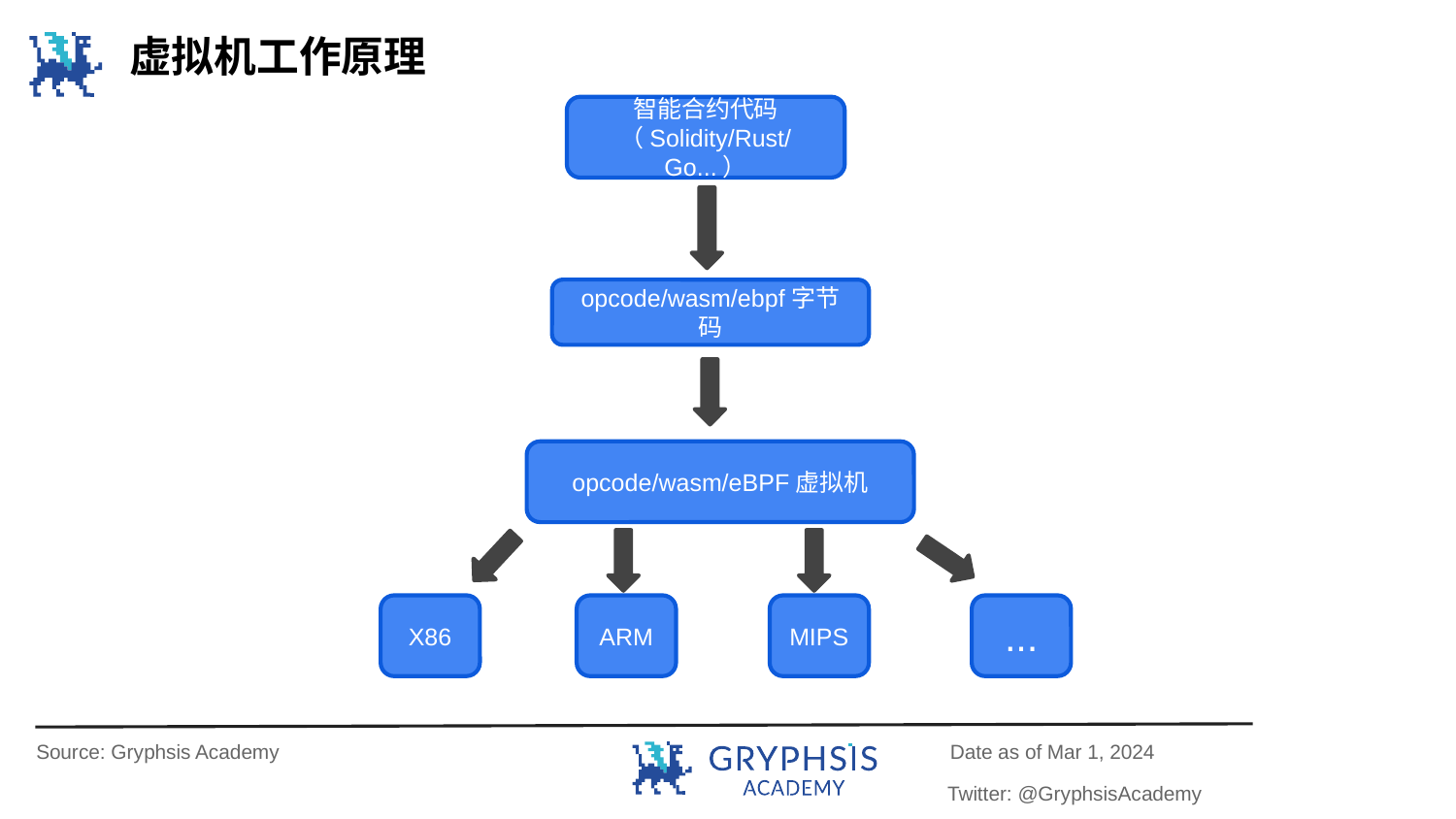

虚拟机工作原理

智能合约代码（Solidity/Rust/Go...）

opcode/wasm/ebpf字节码

opcode/wasm/eBPF虚拟机

X86
ARM
MIPS
...
Source: Gryphsis Academy
Date as of Mar 1, 2024

Twitter: @GryphsisAcademy